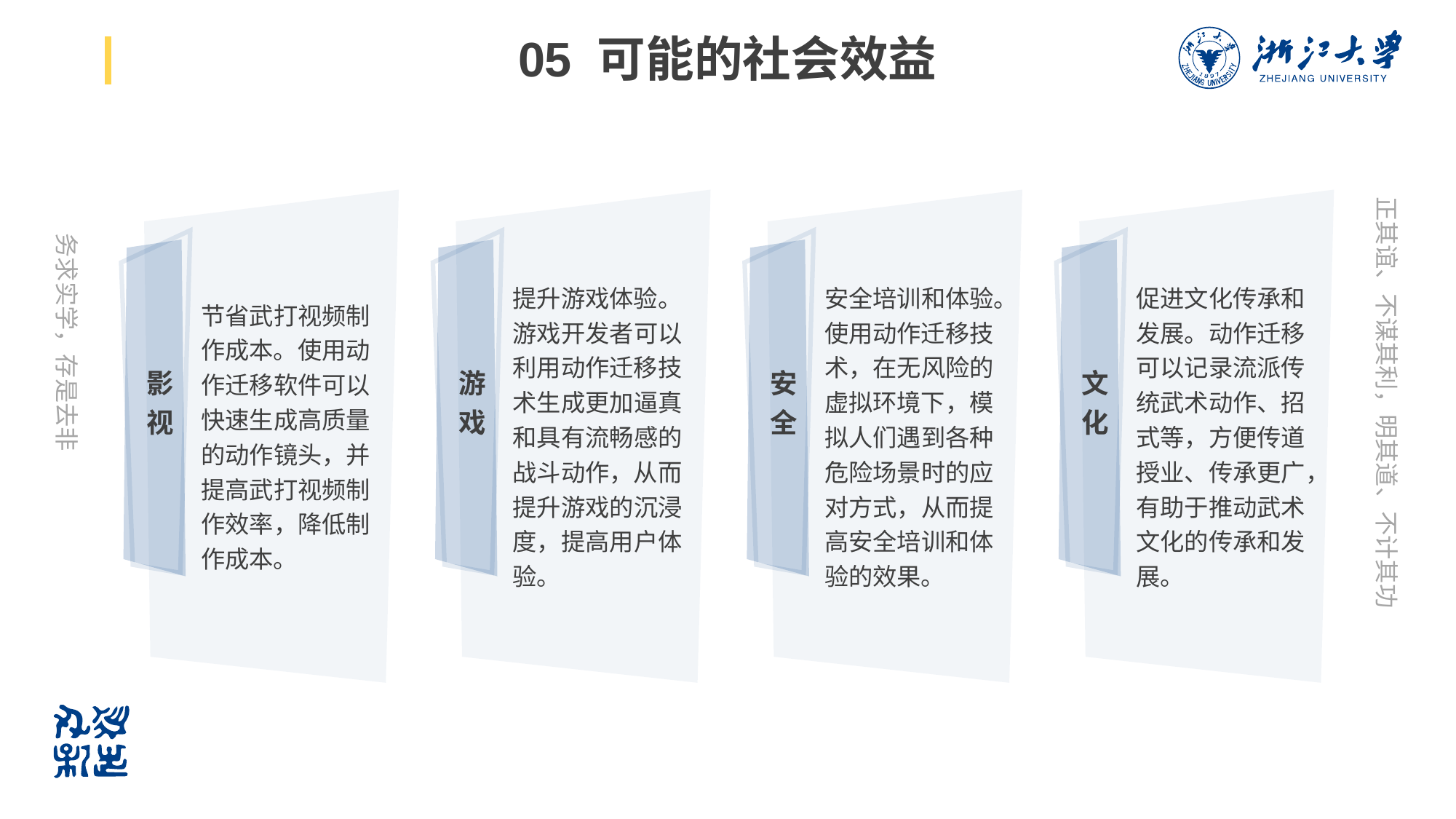

# 05 可能的社会效益

节省武打视频制作成本。使用动作迁移软件可以快速生成高质量的动作镜头，并提高武打视频制作效率，降低制作成本。
提升游戏体验。游戏开发者可以利用动作迁移技术生成更加逼真和具有流畅感的战斗动作，从而提升游戏的沉浸度，提高用户体验。
安全培训和体验。使用动作迁移技术，在无风险的虚拟环境下，模拟人们遇到各种危险场景时的应对方式，从而提高安全培训和体验的效果。
促进文化传承和发展。动作迁移可以记录流派传统武术动作、招式等，方便传道授业、传承更广，有助于推动武术文化的传承和发展。

影视

游戏

安全

文化
25